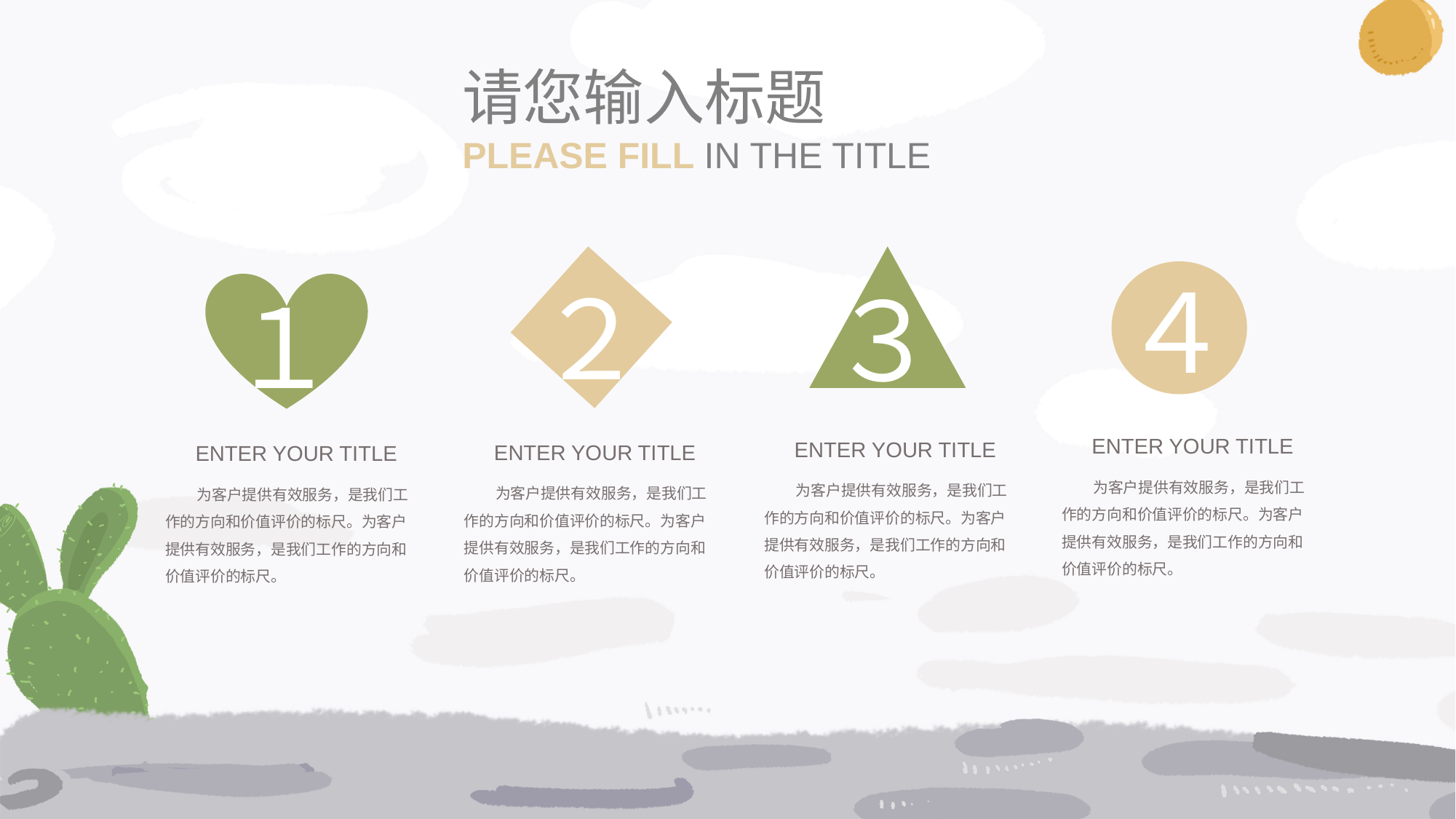

请您输入标题
PLEASE FILL IN THE TITLE

４

２
３

１
     ENTER YOUR TITLE
　　为客户提供有效服务，是我们工作的方向和价值评价的标尺。为客户提供有效服务，是我们工作的方向和价值评价的标尺。
     ENTER YOUR TITLE
　　为客户提供有效服务，是我们工作的方向和价值评价的标尺。为客户提供有效服务，是我们工作的方向和价值评价的标尺。
     ENTER YOUR TITLE
　　为客户提供有效服务，是我们工作的方向和价值评价的标尺。为客户提供有效服务，是我们工作的方向和价值评价的标尺。
     ENTER YOUR TITLE
　　为客户提供有效服务，是我们工作的方向和价值评价的标尺。为客户提供有效服务，是我们工作的方向和价值评价的标尺。